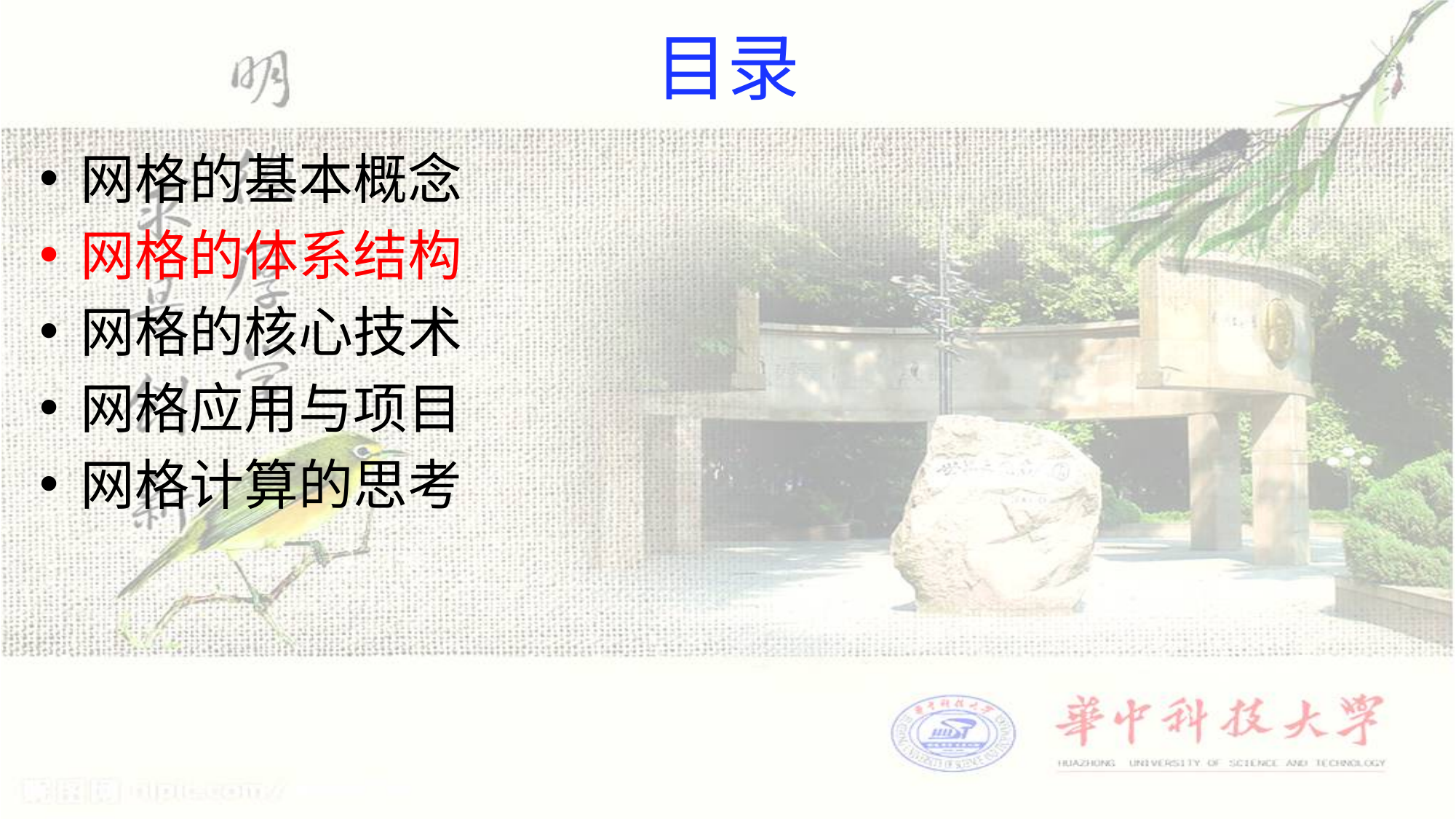

# 目录
网格的基本概念
网格的体系结构
网格的核心技术
网格应用与项目
网格计算的思考